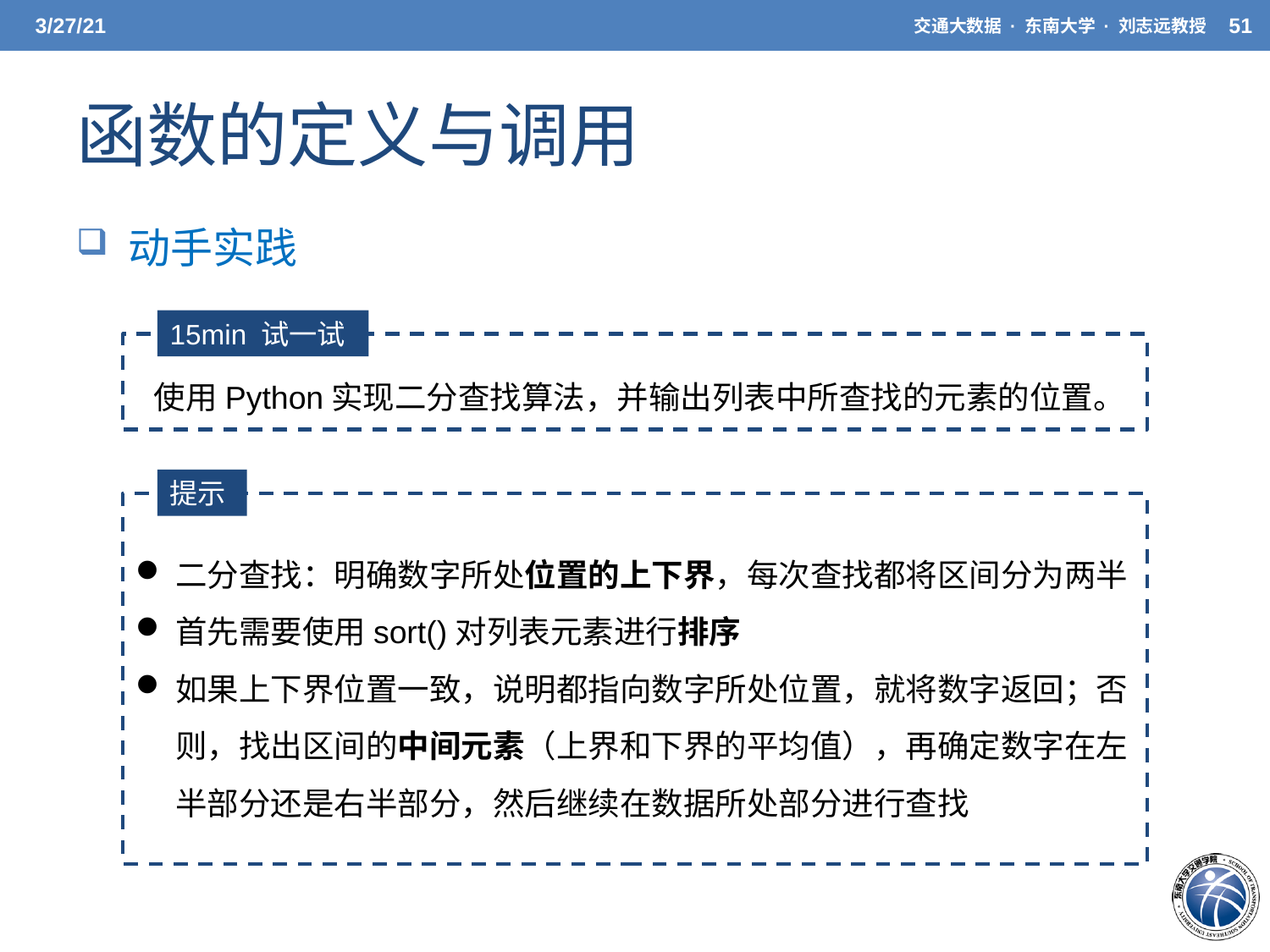

3/27/21
交通大数据 · 东南大学 · 刘志远教授
51
# 函数的定义与调用
 动手实践
15min 试一试

使用Python实现二分查找算法，并输出列表中所查找的元素的位置。
提示

二分查找：明确数字所处位置的上下界，每次查找都将区间分为两半
首先需要使用sort()对列表元素进行排序
如果上下界位置一致，说明都指向数字所处位置，就将数字返回；否则，找出区间的中间元素（上界和下界的平均值），再确定数字在左半部分还是右半部分，然后继续在数据所处部分进行查找